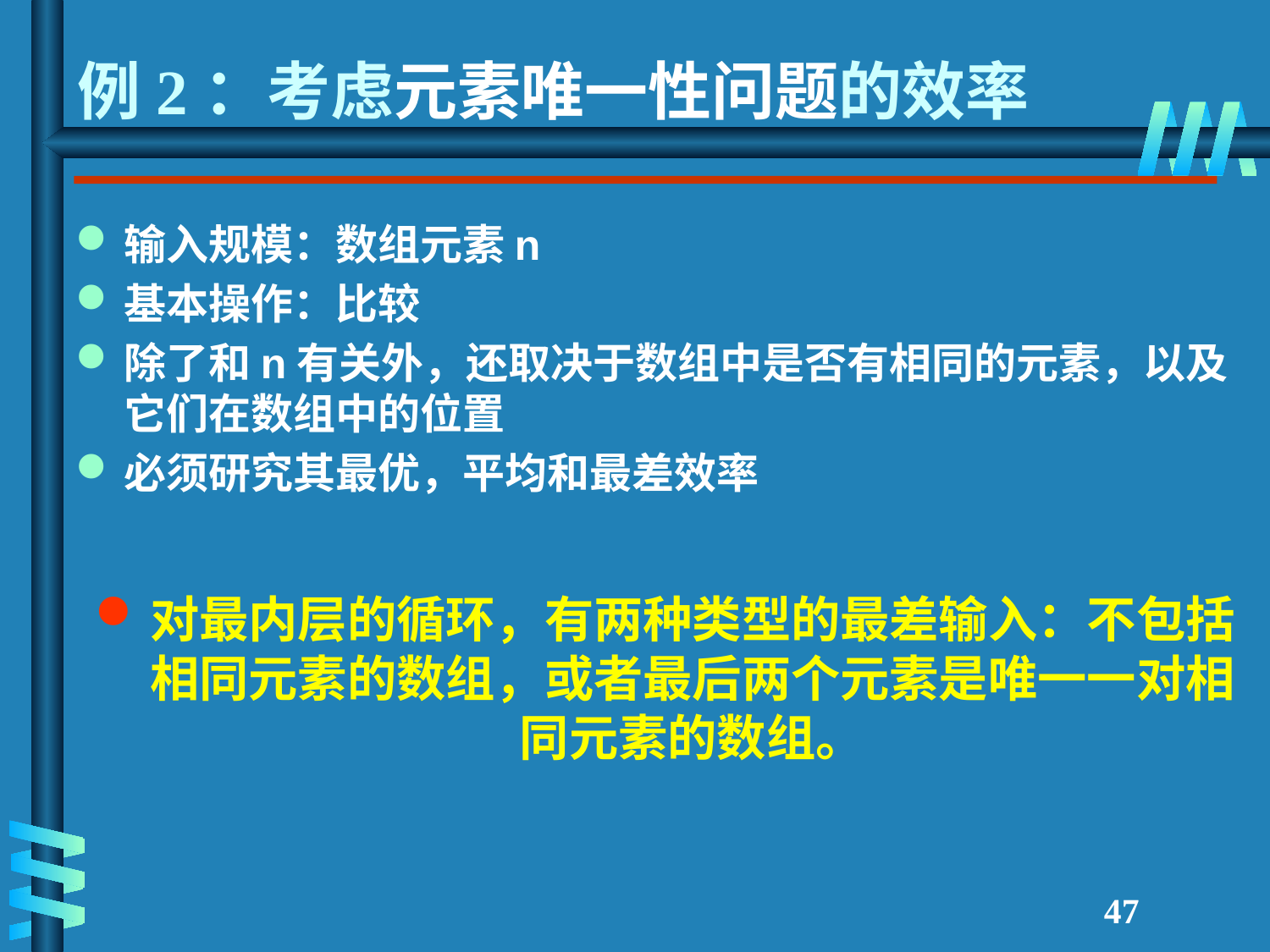

# 例2：考虑元素唯一性问题的效率
输入规模：数组元素n
基本操作：比较
除了和n有关外，还取决于数组中是否有相同的元素，以及它们在数组中的位置
必须研究其最优，平均和最差效率
对最内层的循环，有两种类型的最差输入：不包括相同元素的数组，或者最后两个元素是唯一一对相同元素的数组。
47